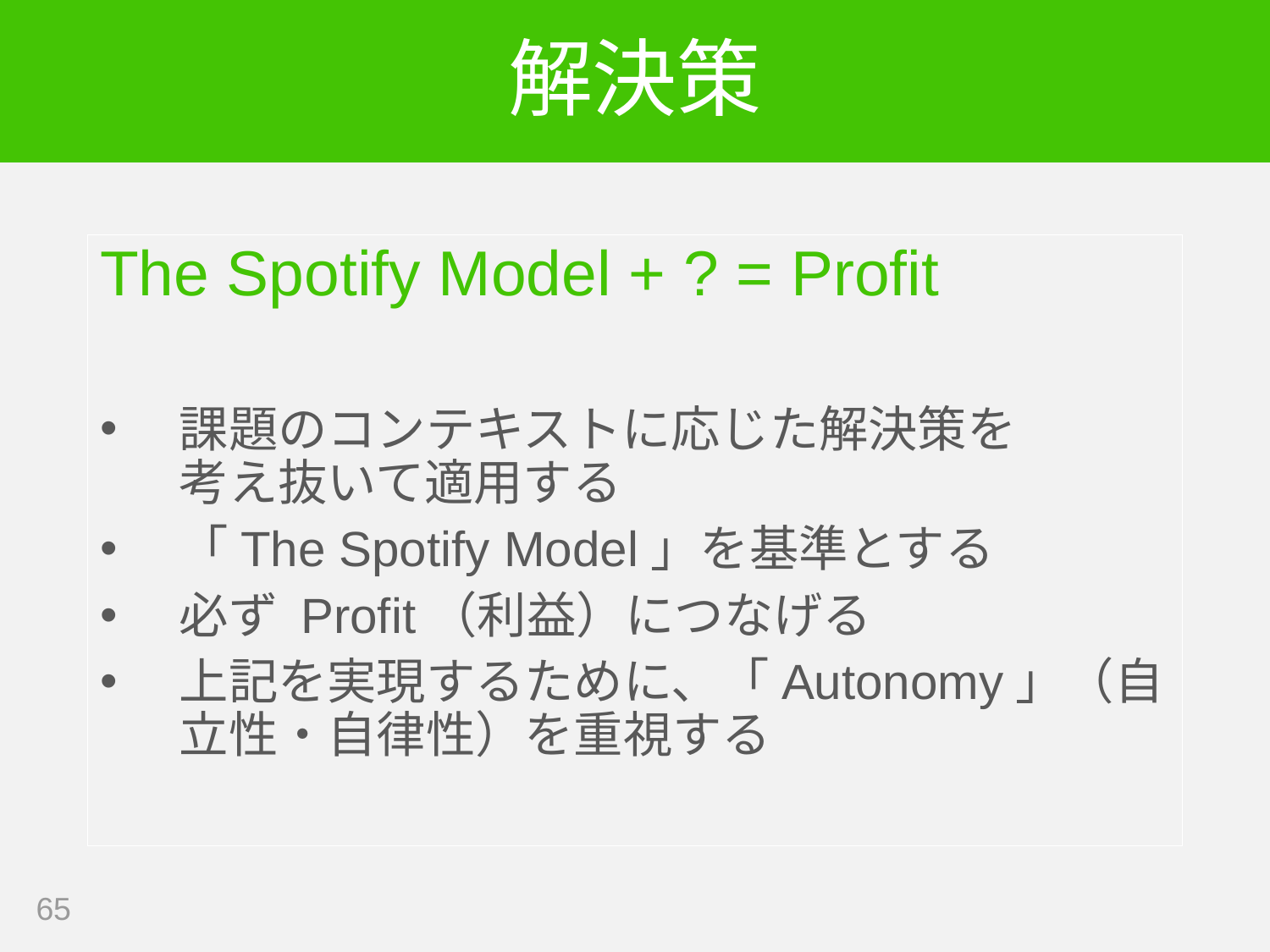

# 解決策
The Spotify Model + ? = Profit

課題のコンテキストに応じた解決策を
考え抜いて適用する
「The Spotify Model」を基準とする
必ず Profit（利益）につなげる
上記を実現するために、「Autonomy」（自立性・自律性）を重視する
65